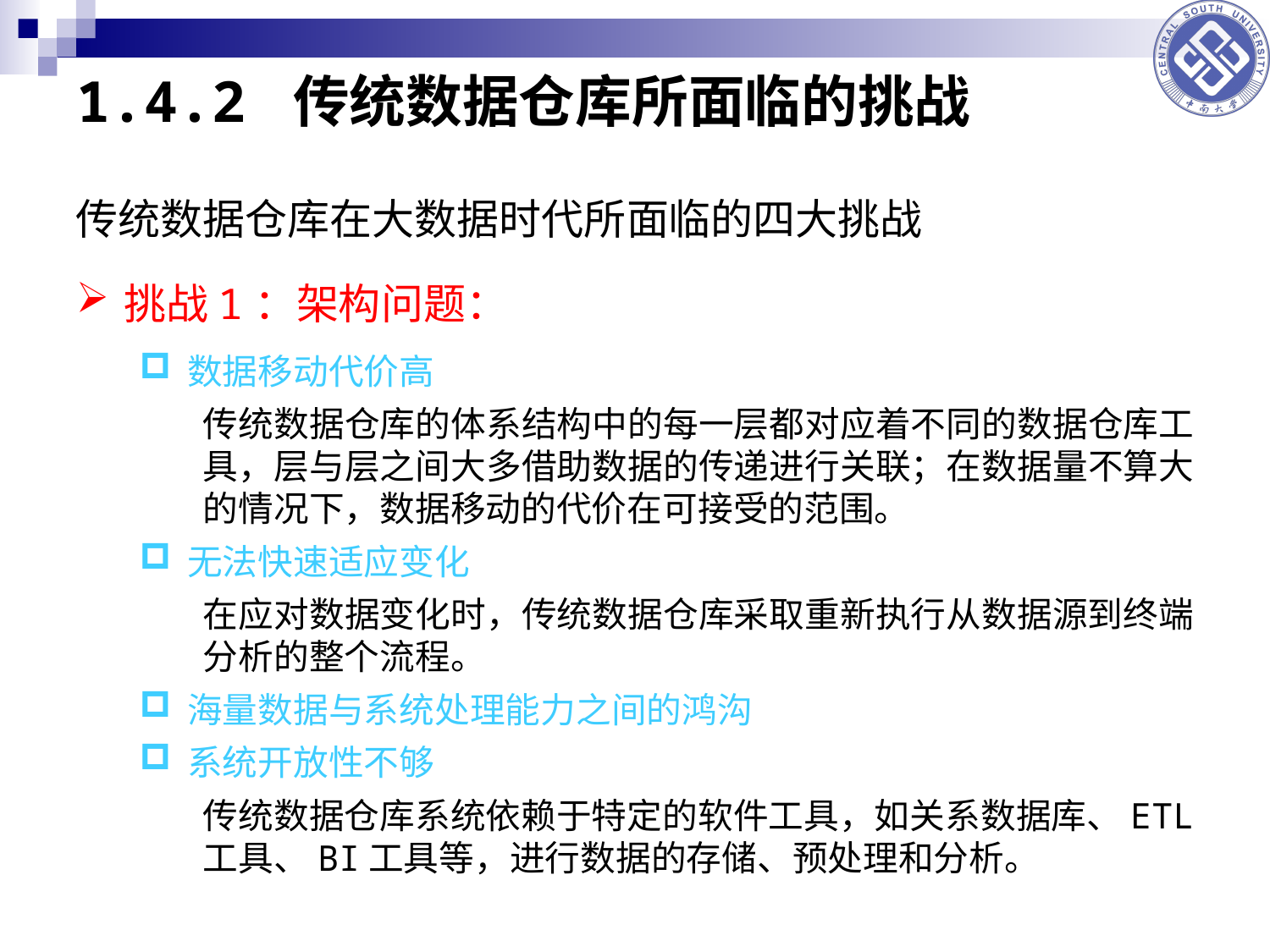

# 1.4.2 传统数据仓库所面临的挑战
传统数据仓库在大数据时代所面临的四大挑战

挑战1：架构问题：
数据移动代价高
传统数据仓库的体系结构中的每一层都对应着不同的数据仓库工具，层与层之间大多借助数据的传递进行关联；在数据量不算大的情况下，数据移动的代价在可接受的范围。
无法快速适应变化
在应对数据变化时，传统数据仓库采取重新执行从数据源到终端分析的整个流程。
海量数据与系统处理能力之间的鸿沟
系统开放性不够
传统数据仓库系统依赖于特定的软件工具，如关系数据库、ETL工具、BI工具等，进行数据的存储、预处理和分析。